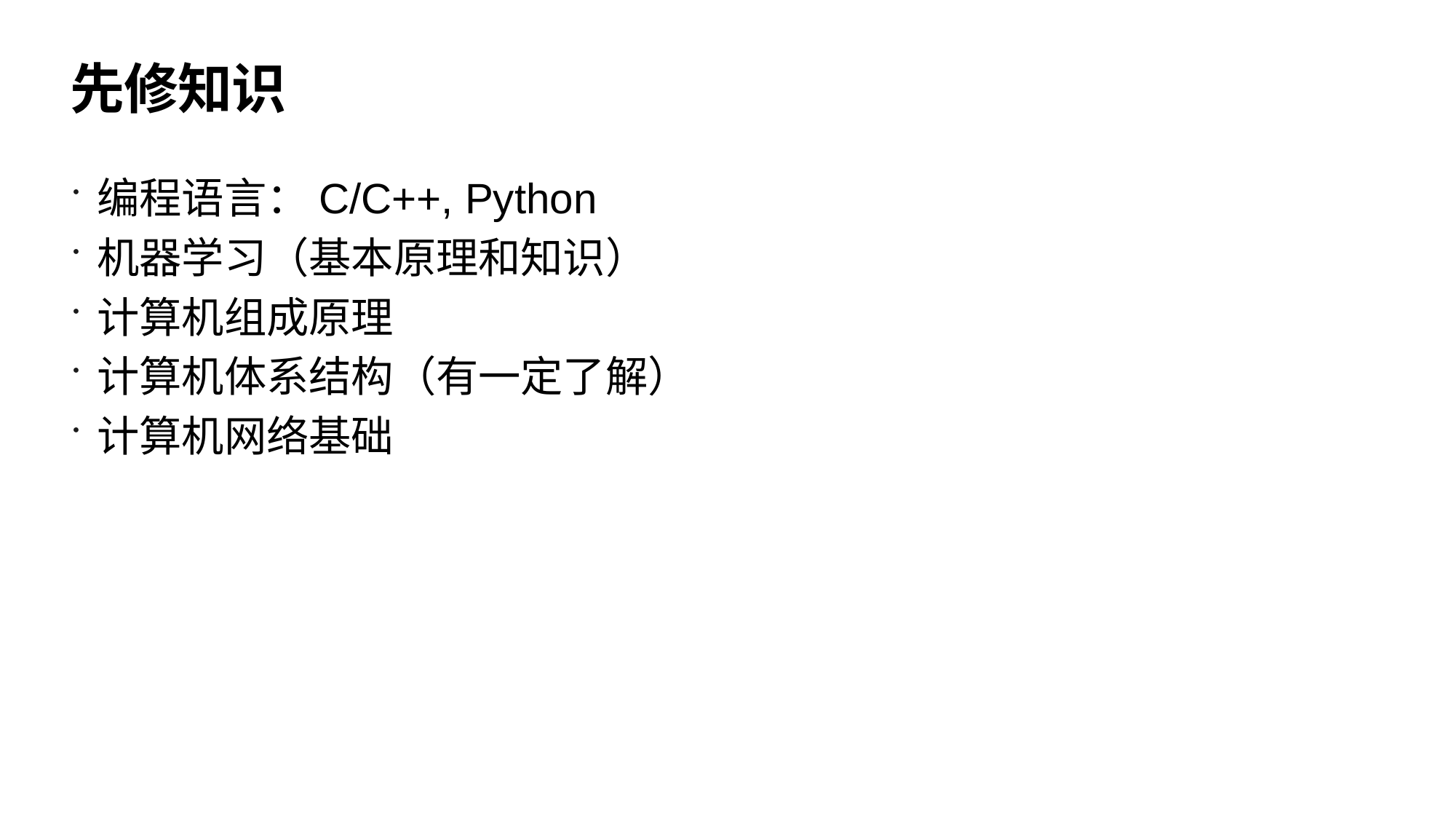

# 先修知识
编程语言：C/C++, Python
机器学习（基本原理和知识）
计算机组成原理
计算机体系结构（有一定了解）
计算机网络基础